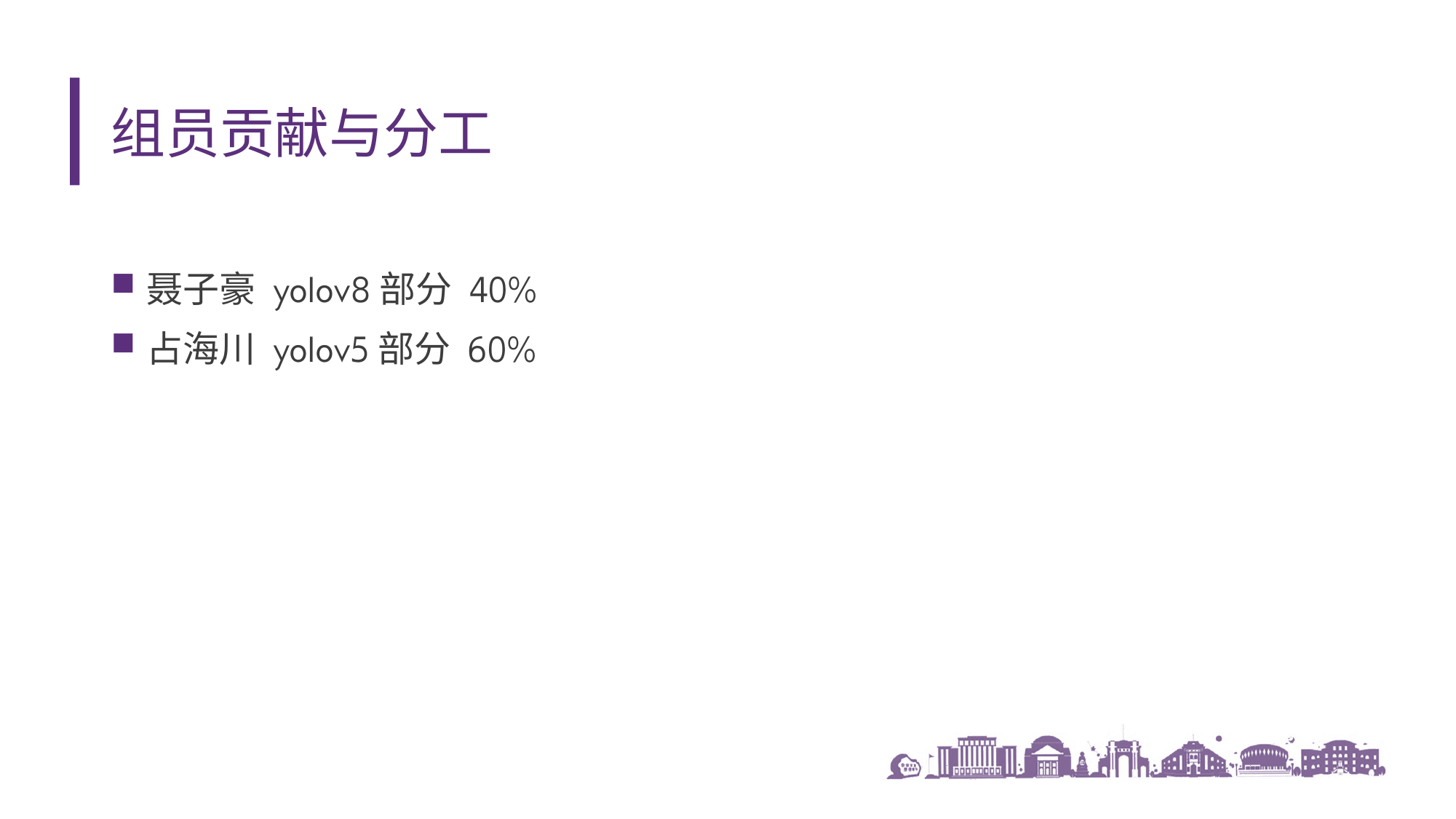

# 组员贡献与分工
聂子豪 yolov8部分 40%
占海川 yolov5部分 60%